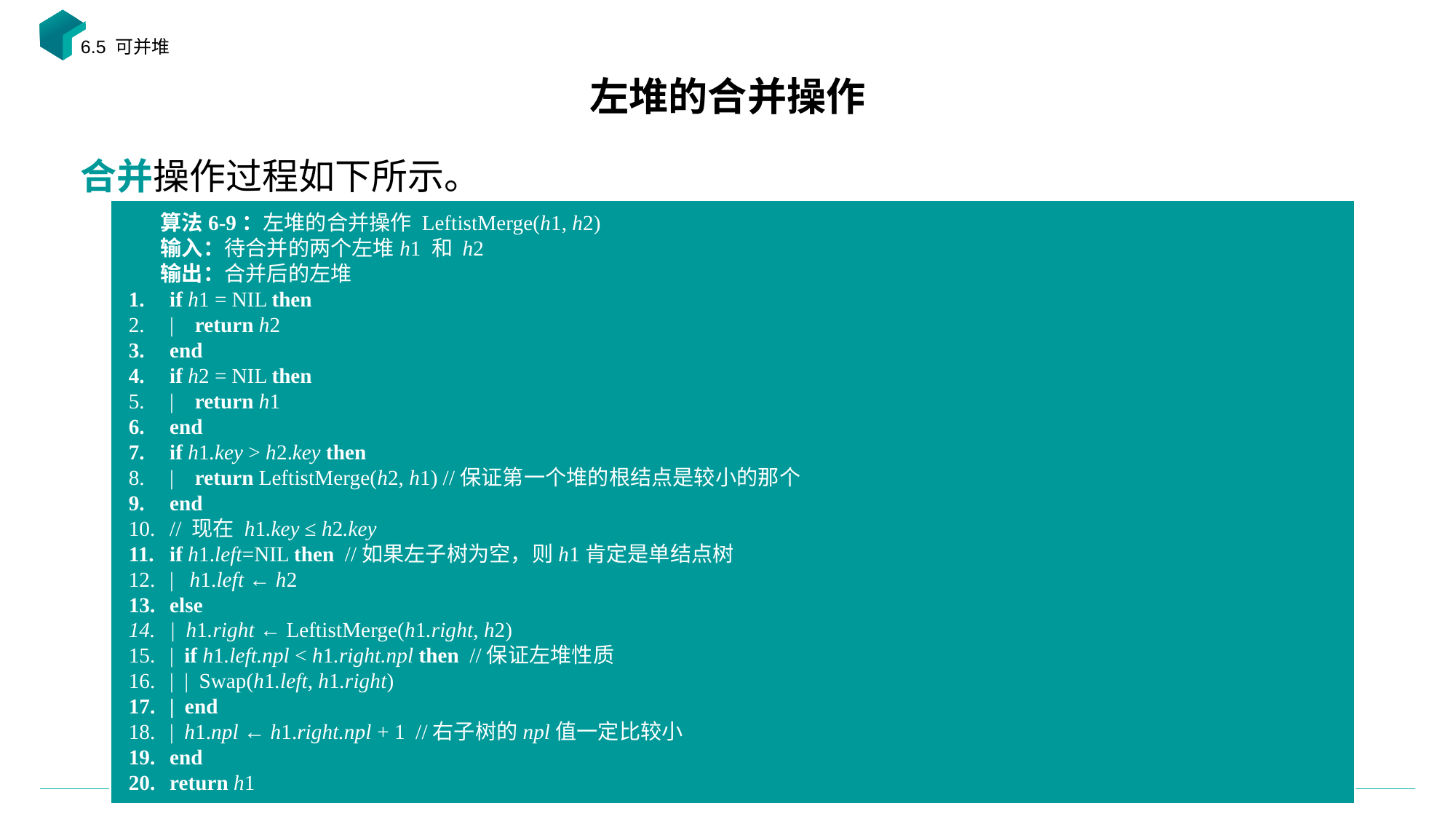

6.5 可并堆

# 左堆的合并操作
合并操作过程如下所示。
算法6-9：左堆的合并操作 LeftistMerge(h1, h2)
输入：待合并的两个左堆h1 和 h2
输出：合并后的左堆
if h1 = NIL then
|    return h2
end
if h2 = NIL then
|    return h1
end
if h1.key > h2.key then
|    return LeftistMerge(h2, h1) //保证第一个堆的根结点是较小的那个
end
// 现在 h1.key ≤ h2.key
if h1.left=NIL then  //如果左子树为空，则h1肯定是单结点树
|   h1.left ← h2
else
|  h1.right ← LeftistMerge(h1.right, h2)
|  if h1.left.npl < h1.right.npl then  //保证左堆性质
|  |  Swap(h1.left, h1.right)
|  end
|  h1.npl ← h1.right.npl + 1  //右子树的npl值一定比较小
end
return h1